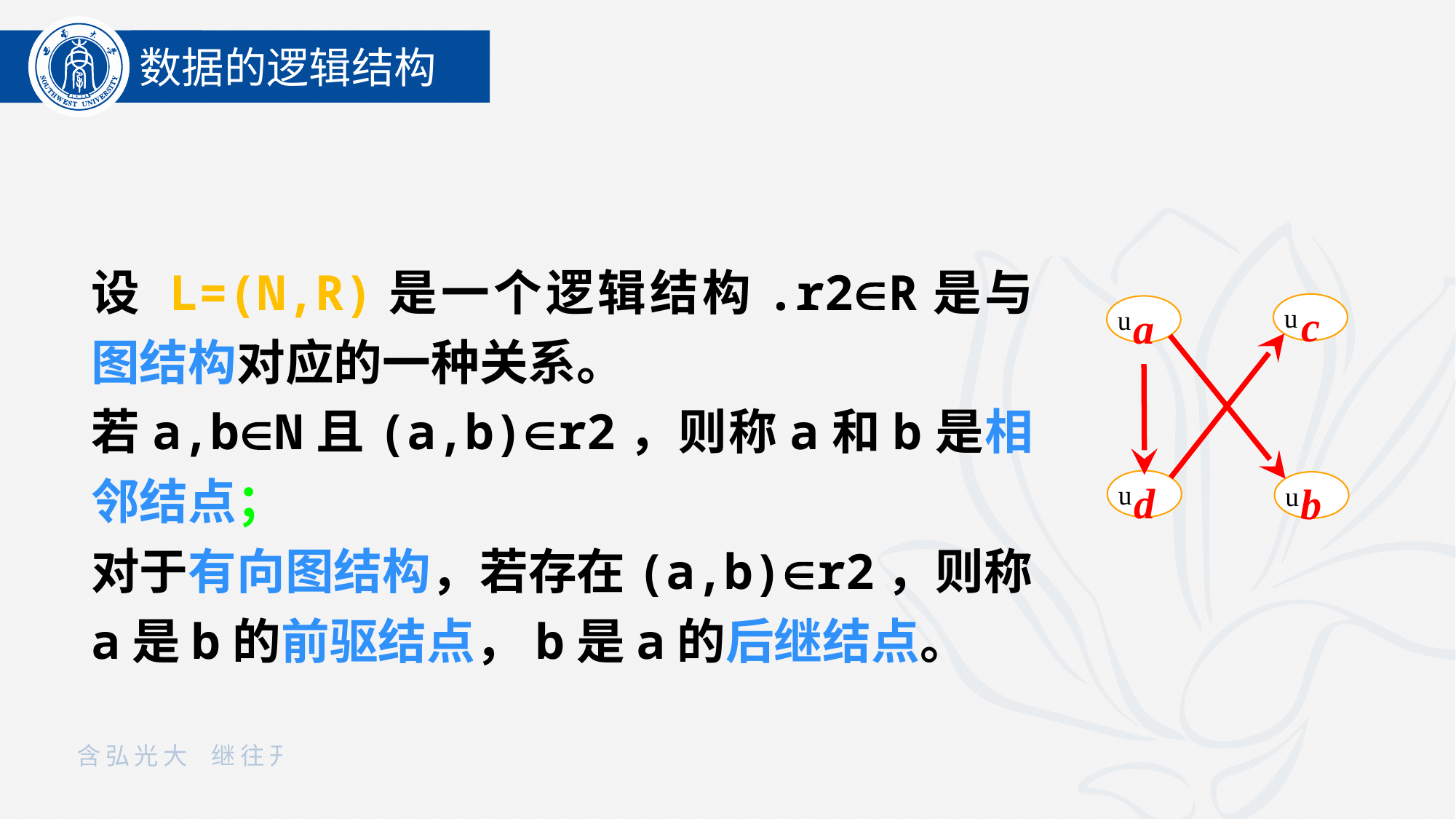

数据的逻辑结构
设 L=(N,R)是一个逻辑结构.r2∈R是与图结构对应的一种关系。
若a,b∈N且(a,b)∈r2，则称a和b是相邻结点；
对于有向图结构，若存在(a,b)∈r2，则称a是b的前驱结点，b是a的后继结点。
u
c
u
a
u
d
u
b